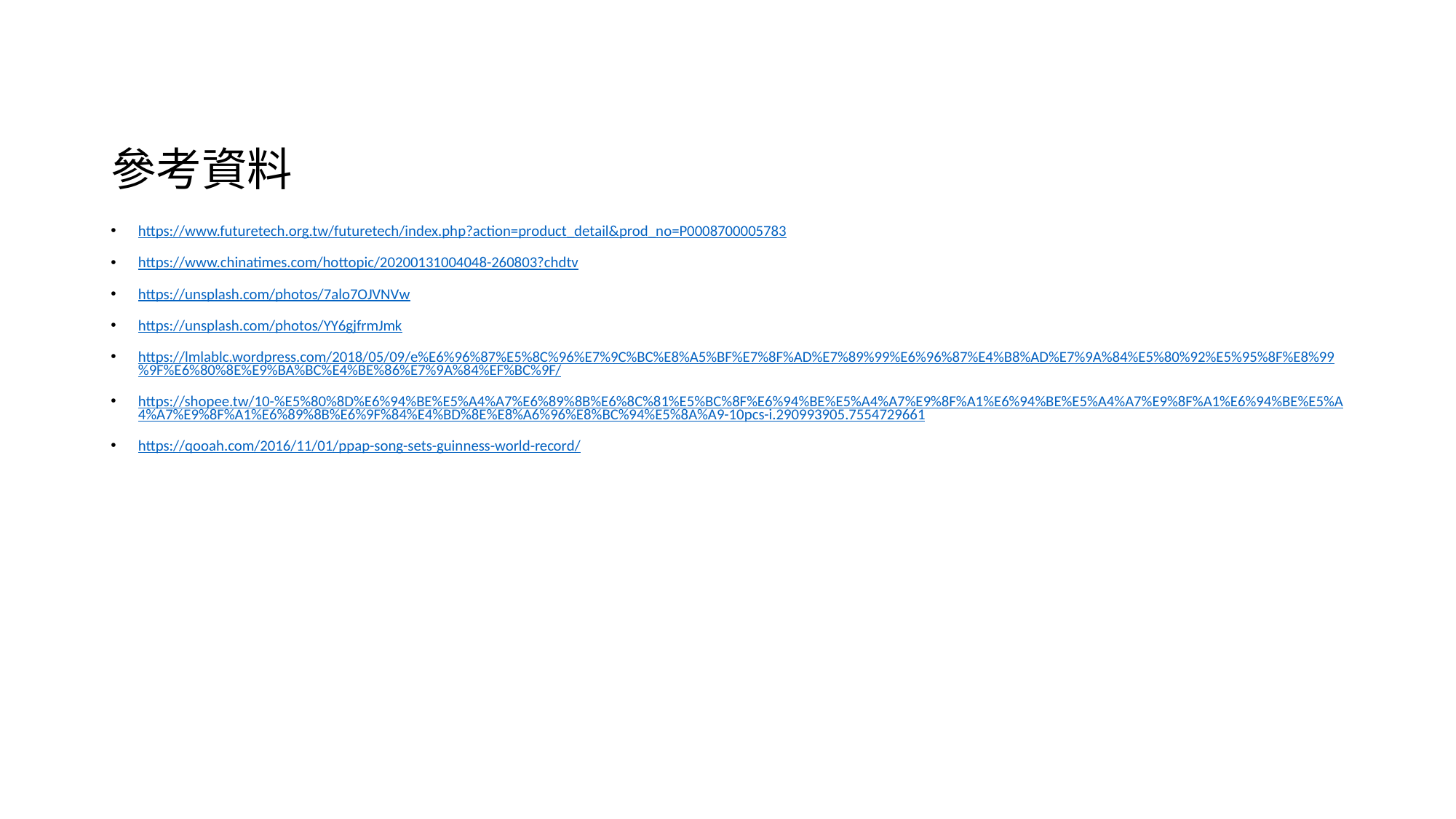

# 參考資料
https://www.futuretech.org.tw/futuretech/index.php?action=product_detail&prod_no=P0008700005783
https://www.chinatimes.com/hottopic/20200131004048-260803?chdtv
https://unsplash.com/photos/7alo7OJVNVw
https://unsplash.com/photos/YY6gjfrmJmk
https://lmlablc.wordpress.com/2018/05/09/e%E6%96%87%E5%8C%96%E7%9C%BC%E8%A5%BF%E7%8F%AD%E7%89%99%E6%96%87%E4%B8%AD%E7%9A%84%E5%80%92%E5%95%8F%E8%99%9F%E6%80%8E%E9%BA%BC%E4%BE%86%E7%9A%84%EF%BC%9F/
https://shopee.tw/10-%E5%80%8D%E6%94%BE%E5%A4%A7%E6%89%8B%E6%8C%81%E5%BC%8F%E6%94%BE%E5%A4%A7%E9%8F%A1%E6%94%BE%E5%A4%A7%E9%8F%A1%E6%94%BE%E5%A4%A7%E9%8F%A1%E6%89%8B%E6%9F%84%E4%BD%8E%E8%A6%96%E8%BC%94%E5%8A%A9-10pcs-i.290993905.7554729661
https://qooah.com/2016/11/01/ppap-song-sets-guinness-world-record/